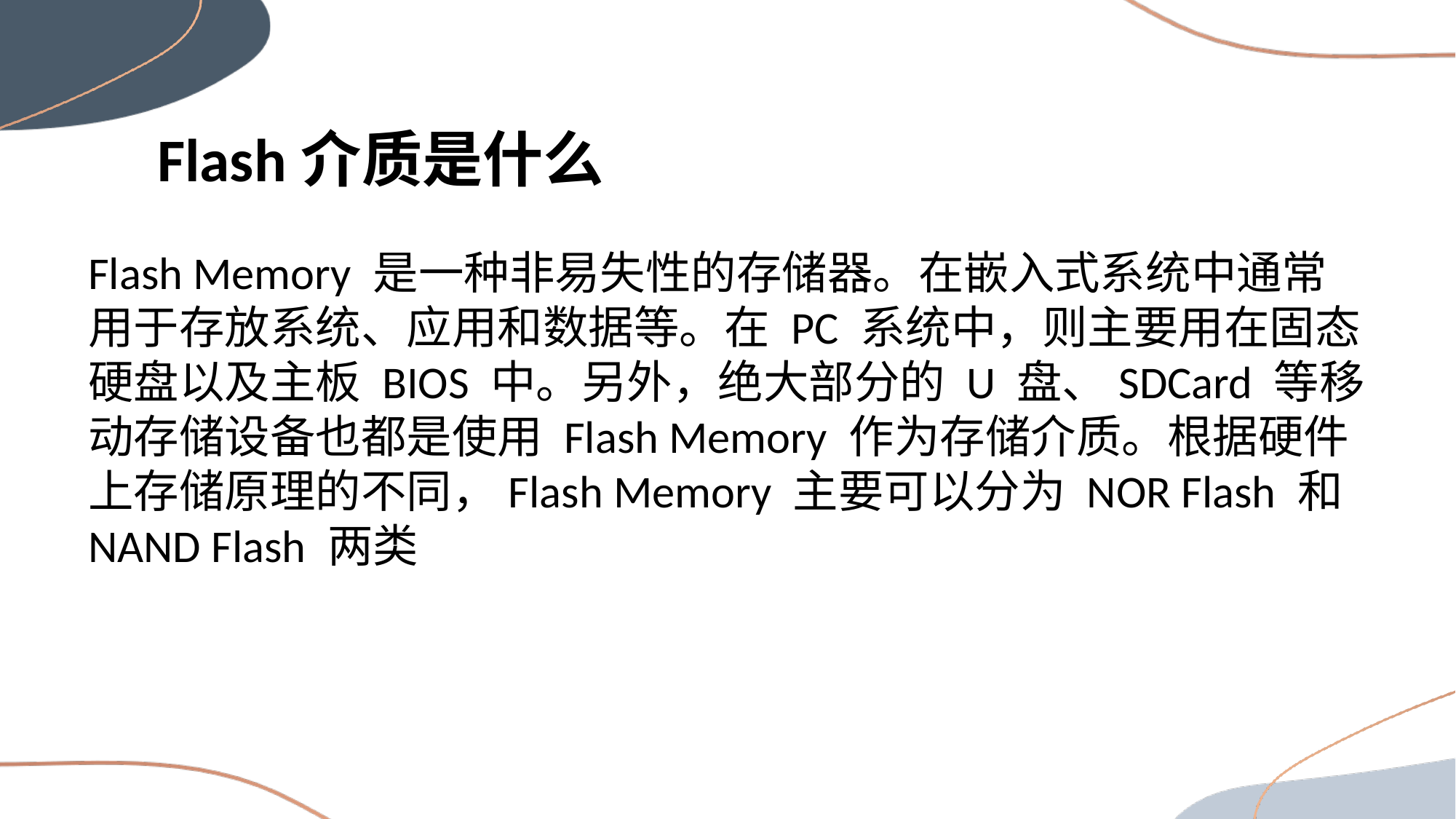

Flash介质是什么
Flash Memory 是一种非易失性的存储器。在嵌入式系统中通常用于存放系统、应用和数据等。在 PC 系统中，则主要用在固态硬盘以及主板 BIOS 中。另外，绝大部分的 U 盘、SDCard 等移动存储设备也都是使用 Flash Memory 作为存储介质。根据硬件上存储原理的不同，Flash Memory 主要可以分为 NOR Flash 和 NAND Flash 两类